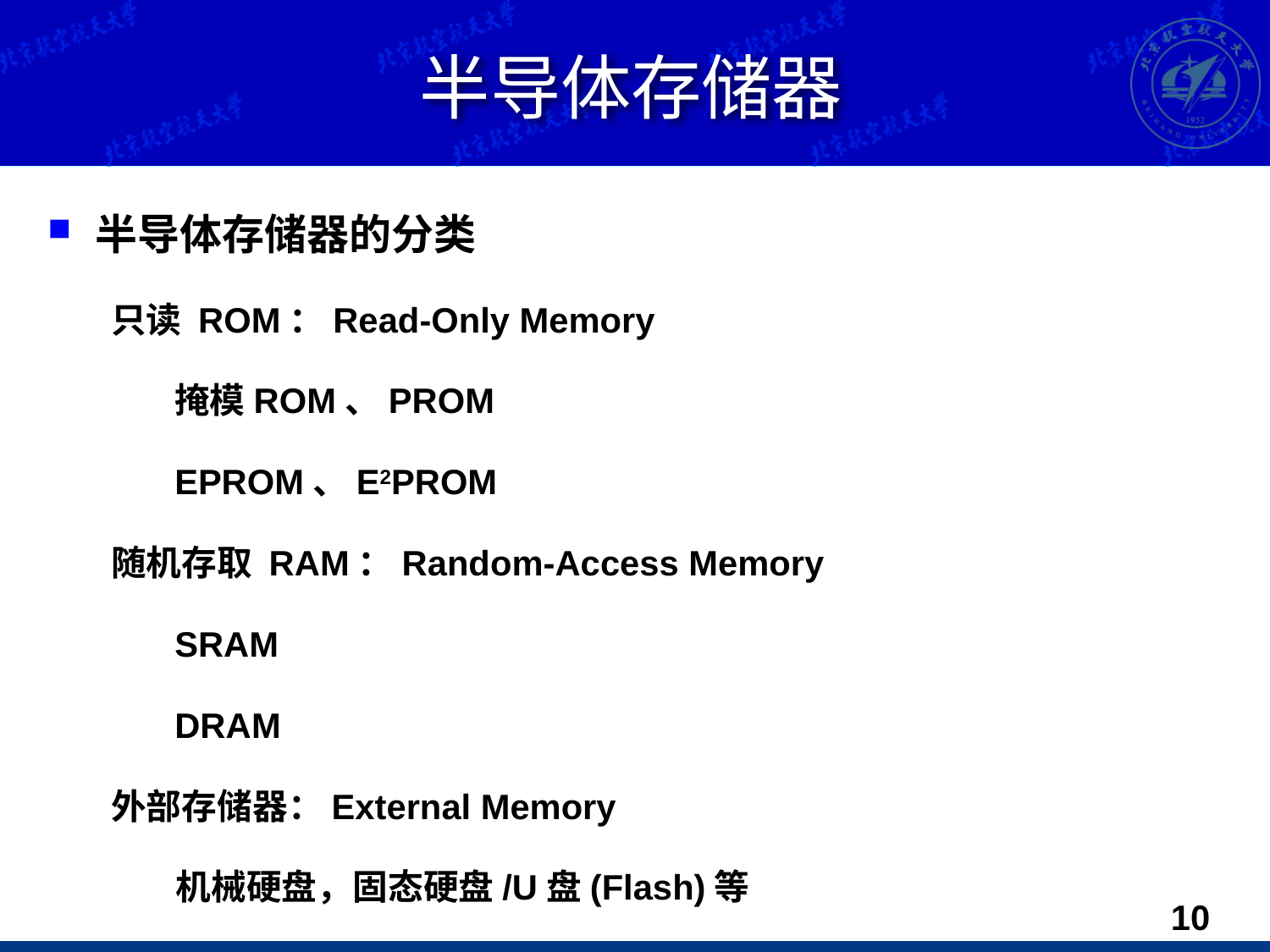

# 半导体存储器
半导体存储器的分类
只读 ROM：Read-Only Memory
掩模ROM、PROM
EPROM、E2PROM
随机存取 RAM：Random-Access Memory
SRAM
DRAM
外部存储器：External Memory
       机械硬盘，固态硬盘/U盘(Flash)等

10